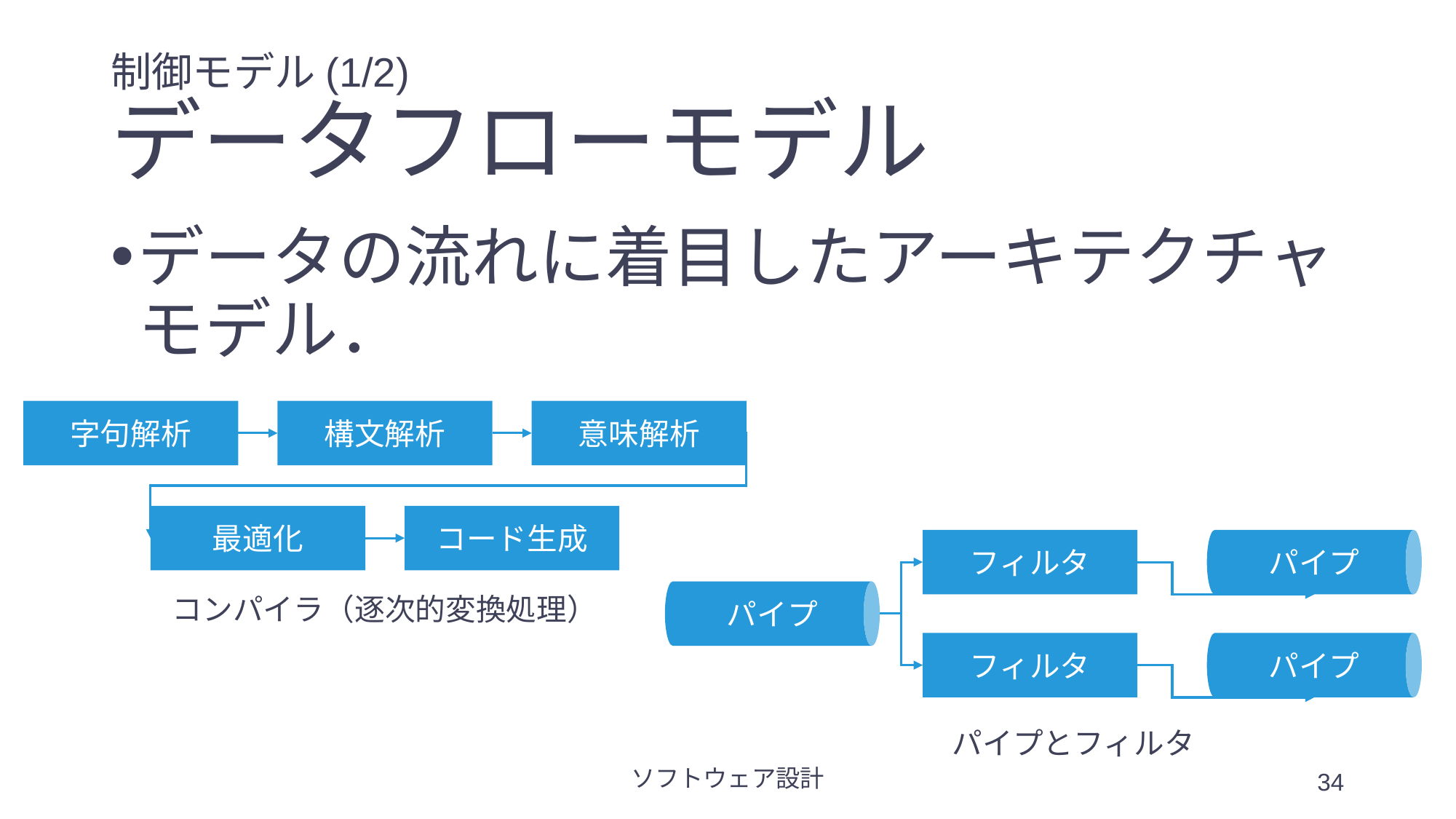

# 制御モデル(1/2) データフローモデル
データの流れに着目したアーキテクチャモデル．

字句解析
構文解析
意味解析
最適化
コード生成
コンパイラ（逐次的変換処理）
フィルタ

パイプ

パイプ
フィルタ

パイプ
パイプとフィルタ
ソフトウェア設計
34